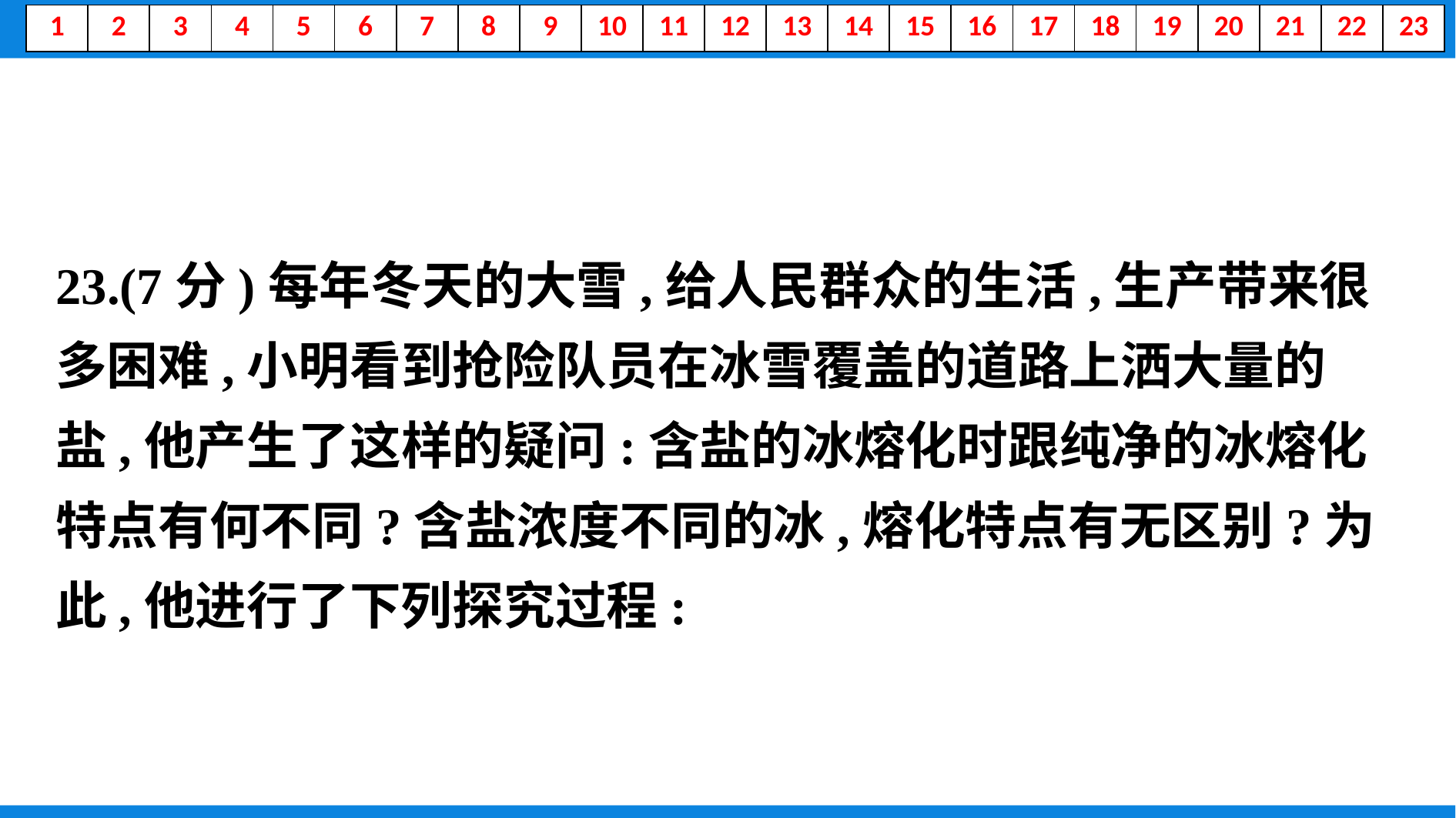

23.(7分)每年冬天的大雪,给人民群众的生活,生产带来很多困难,小明看到抢险队员在冰雪覆盖的道路上洒大量的盐,他产生了这样的疑问:含盐的冰熔化时跟纯净的冰熔化特点有何不同?含盐浓度不同的冰,熔化特点有无区别?为此,他进行了下列探究过程: